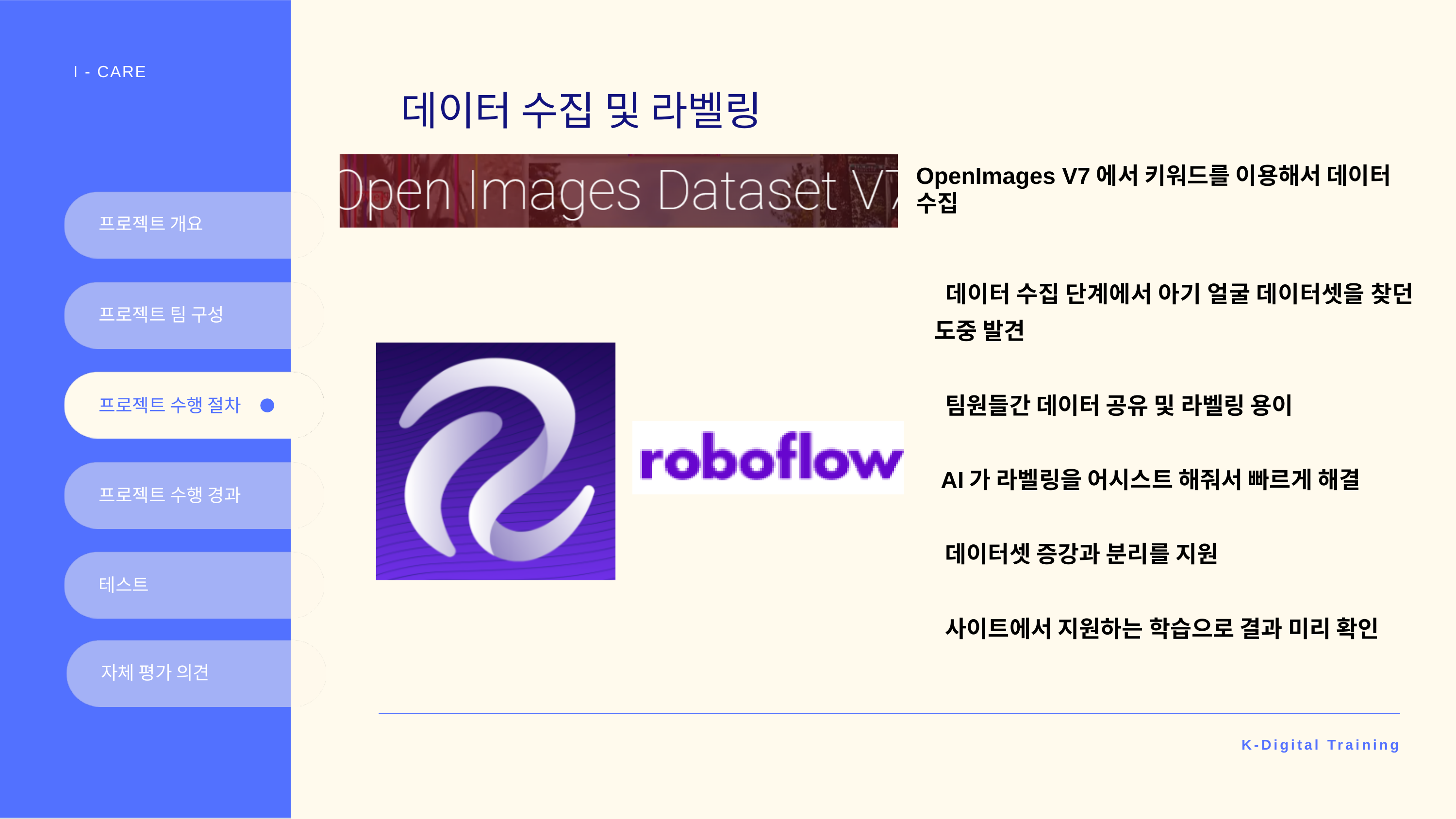

I - CARE
데이터 수집 및 라벨링

OpenImages V7에서 키워드를 이용해서 데이터 수집

프로젝트 개요

 데이터 수집 단계에서 아기 얼굴 데이터셋을 찾던 도중 발견

 팀원들간 데이터 공유 및 라벨링 용이

 AI가 라벨링을 어시스트 해줘서 빠르게 해결

 데이터셋 증강과 분리를 지원

 사이트에서 지원하는 학습으로 결과 미리 확인
프로젝트 팀 구성

프로젝트 수행 절차

프로젝트 수행 경과

테스트

자체 평가 의견

K-Digital Training